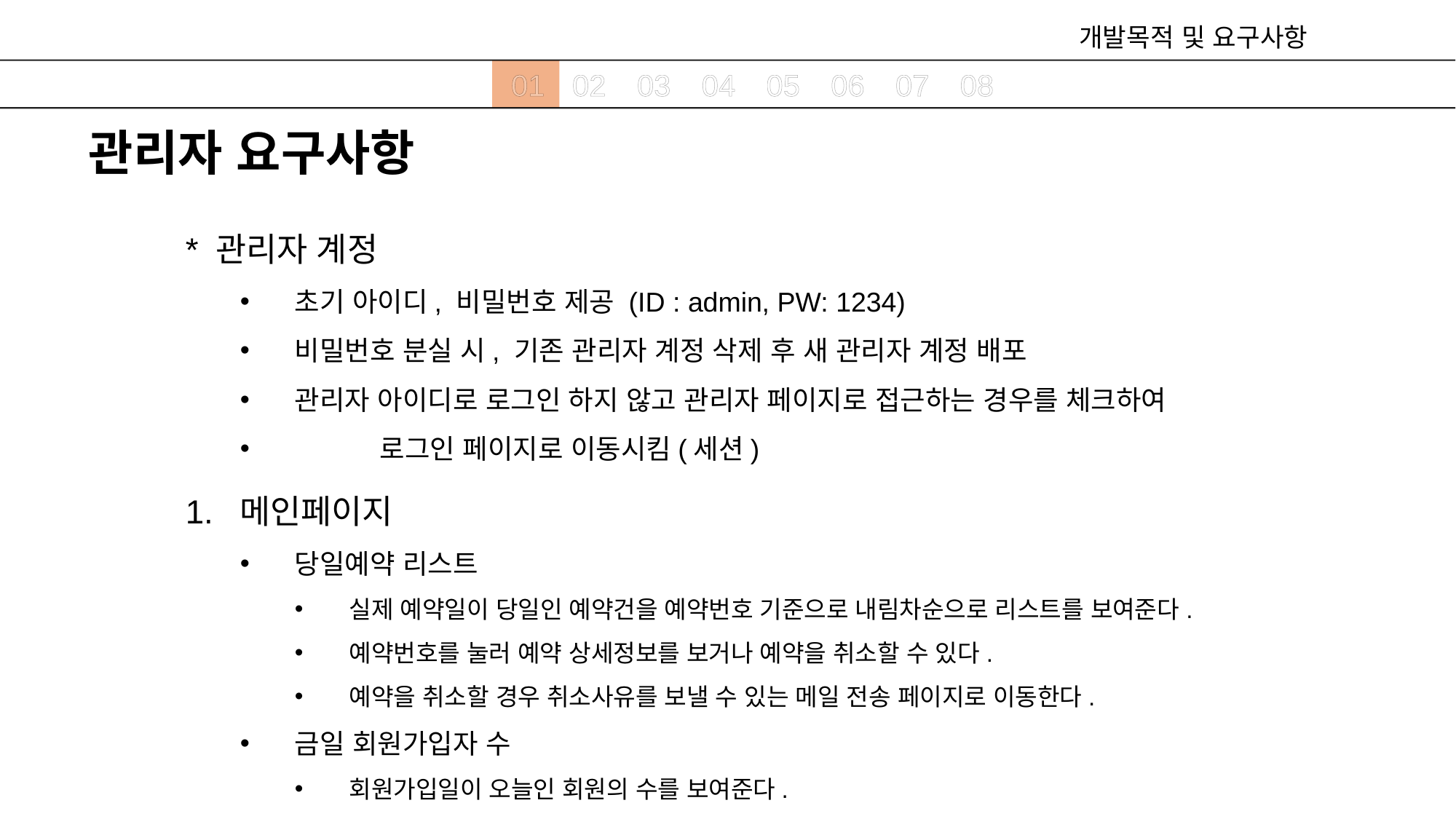

개발목적 및 요구사항

01
02
03
04
05
06
07
08
관리자 요구사항
* 관리자 계정
초기 아이디, 비밀번호 제공 (ID : admin, PW: 1234)
비밀번호 분실 시, 기존 관리자 계정 삭제 후 새 관리자 계정 배포
관리자 아이디로 로그인 하지 않고 관리자 페이지로 접근하는 경우를 체크하여
	로그인 페이지로 이동시킴(세션)
메인페이지
당일예약 리스트
실제 예약일이 당일인 예약건을 예약번호 기준으로 내림차순으로 리스트를 보여준다.
예약번호를 눌러 예약 상세정보를 보거나 예약을 취소할 수 있다.
예약을 취소할 경우 취소사유를 보낼 수 있는 메일 전송 페이지로 이동한다.
금일 회원가입자 수
회원가입일이 오늘인 회원의 수를 보여준다.